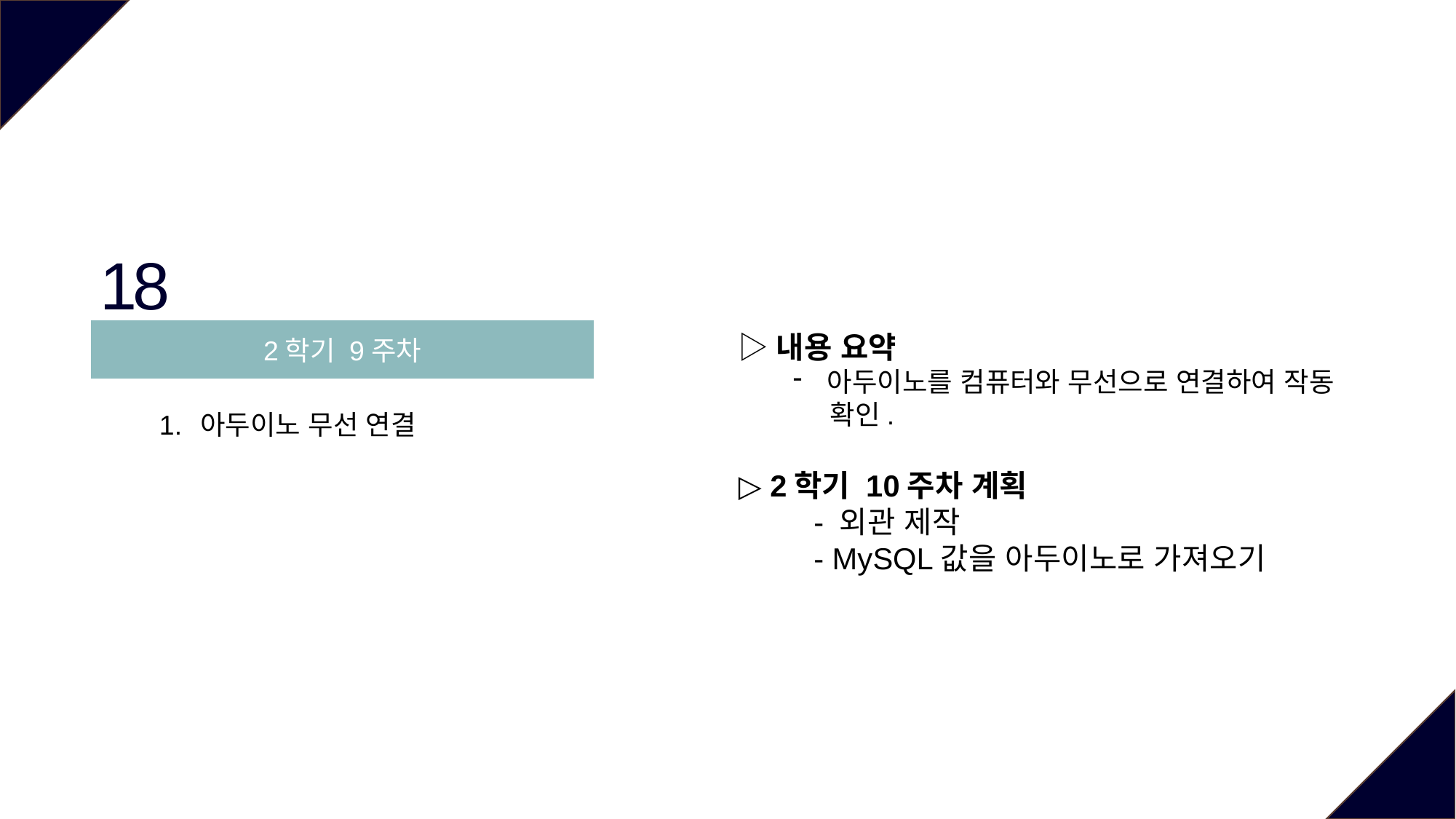

18
2학기 9주차
▷내용 요약
아두이노를 컴퓨터와 무선으로 연결하여 작동
    확인.

▷ 2학기 10주차 계획
         - 외관 제작
         - MySQL값을 아두이노로 가져오기
아두이노 무선 연결